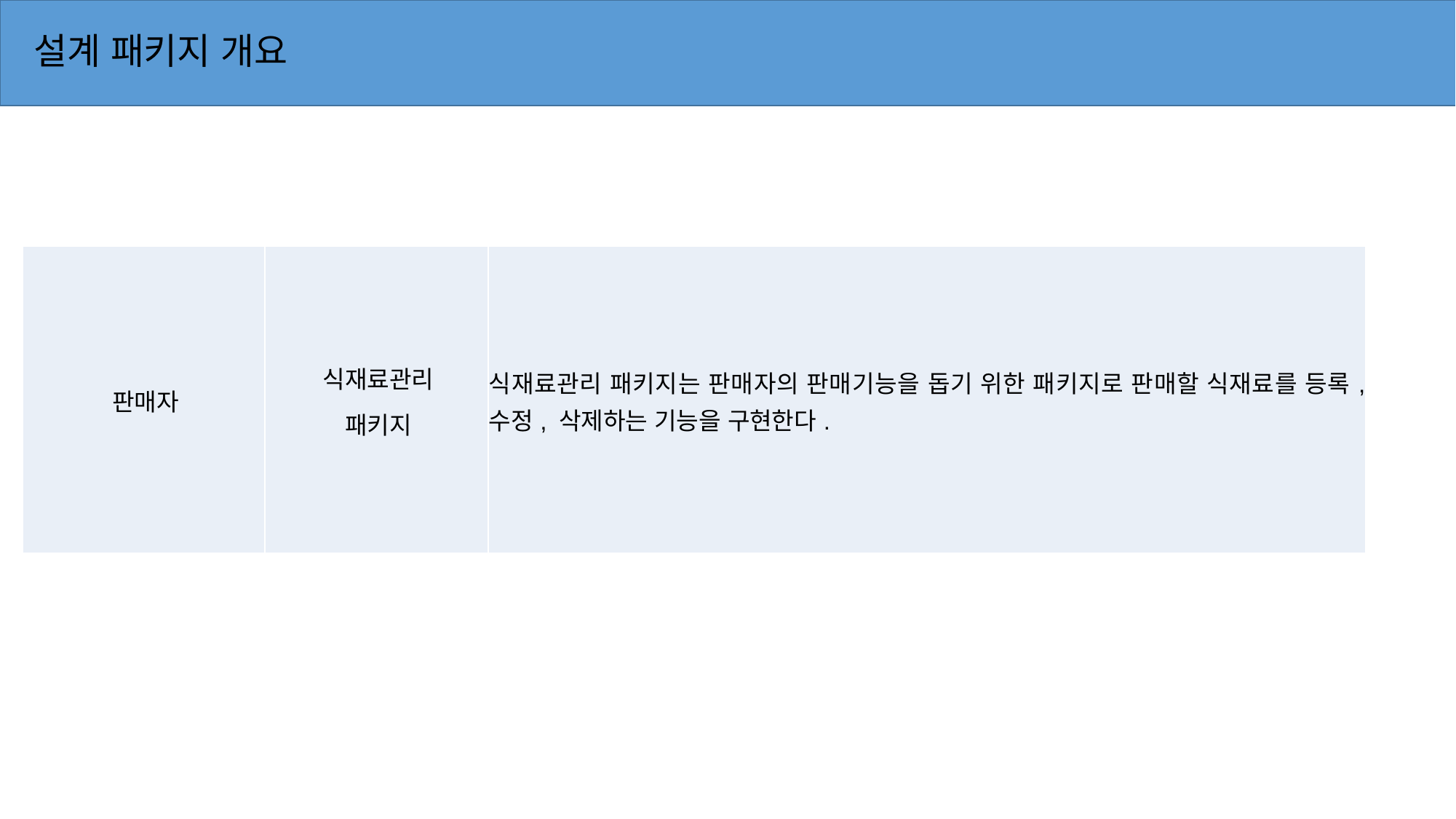

# 설계 패키지 개요
| 판매자 | 식재료관리 패키지 | 식재료관리 패키지는 판매자의 판매기능을 돕기 위한 패키지로 판매할 식재료를 등록, 수정, 삭제하는 기능을 구현한다. |
| --- | --- | --- |